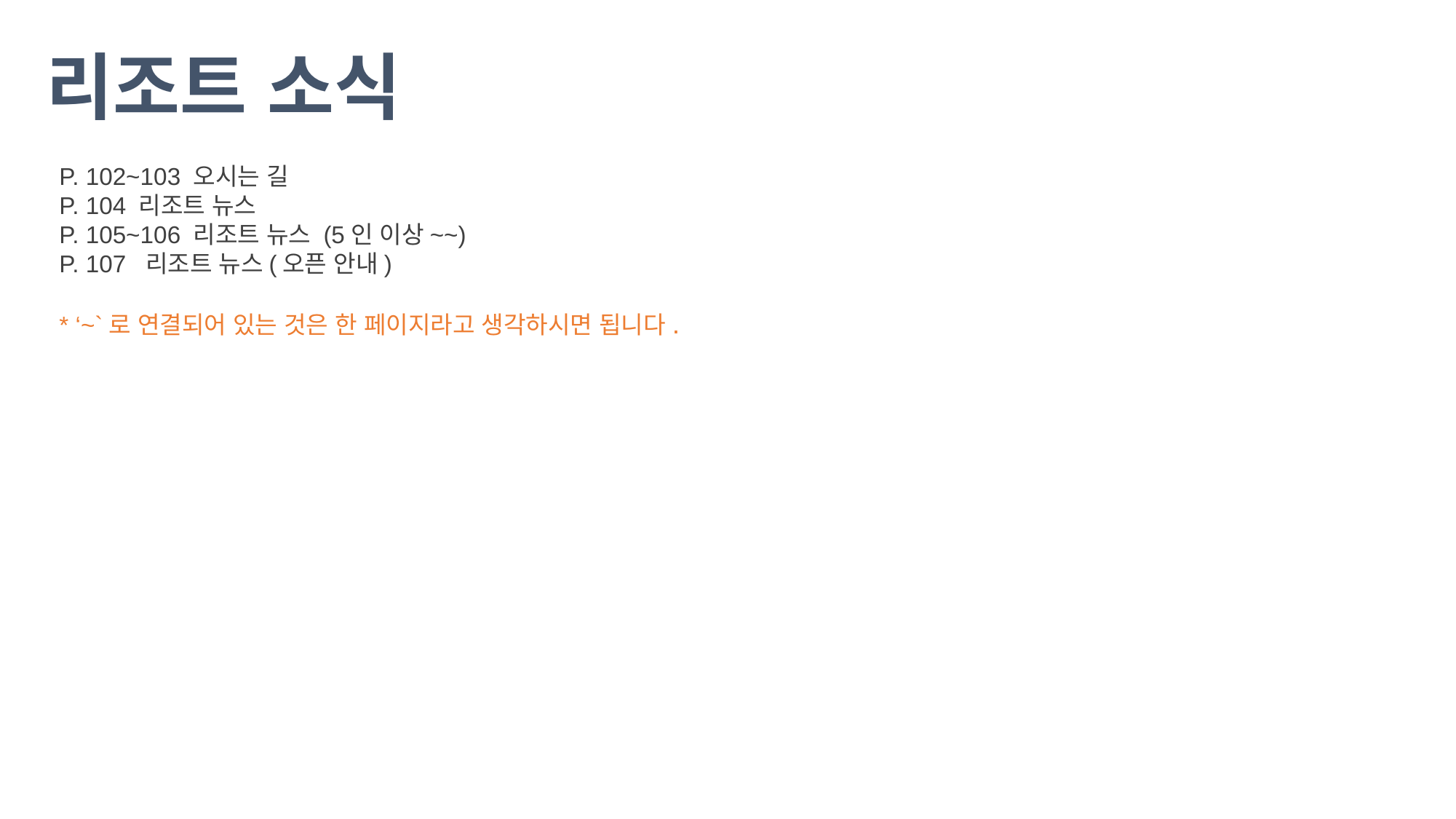

리조트 소식
P. 102~103 오시는 길
P. 104 리조트 뉴스
P. 105~106 리조트 뉴스 (5인 이상~~)
P. 107  리조트 뉴스(오픈 안내)

* ‘~`로 연결되어 있는 것은 한 페이지라고 생각하시면 됩니다.